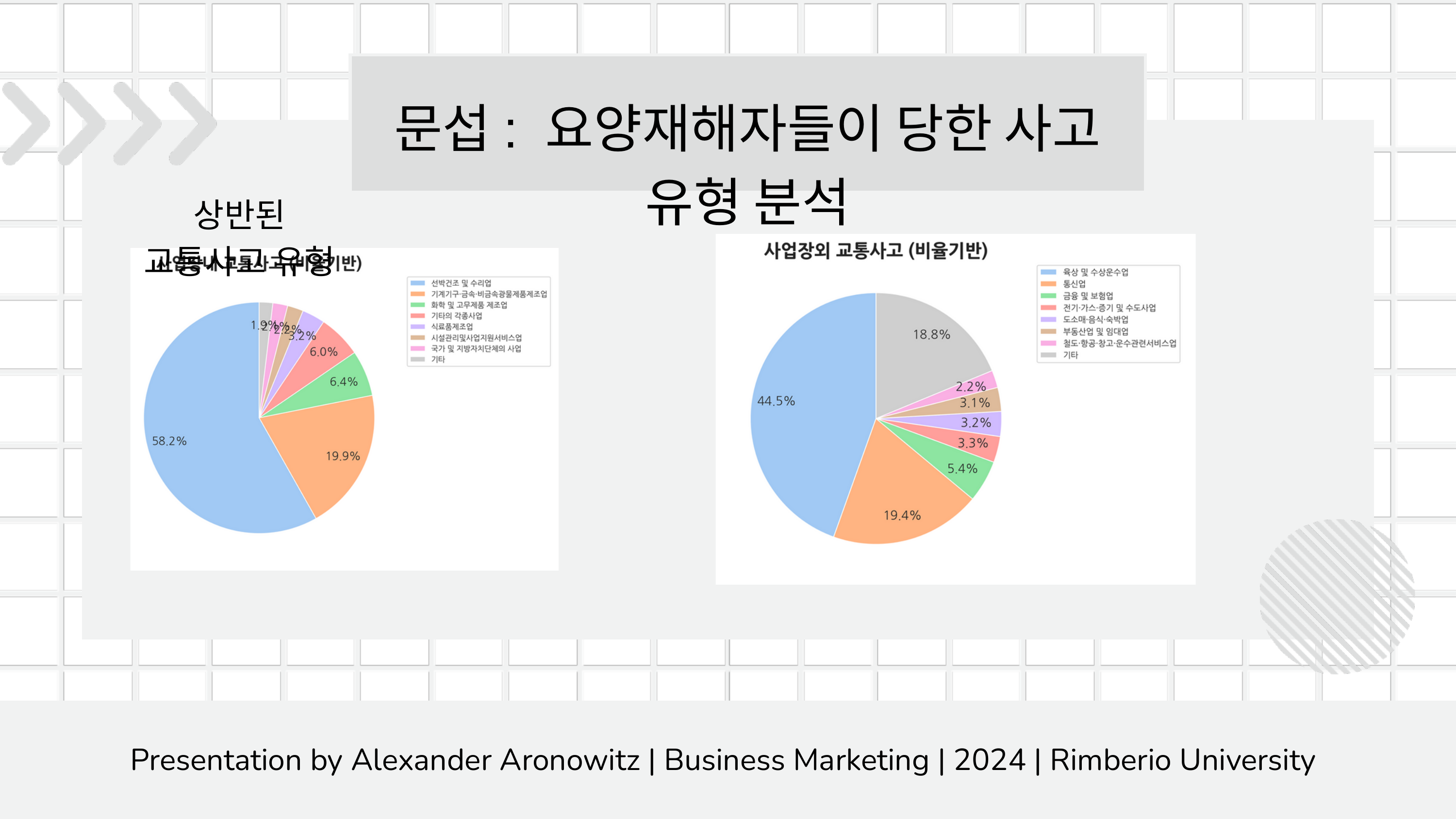

문섭: 요양재해자들이 당한 사고 유형 분석

상반된 교통사고 유형

Presentation by Alexander Aronowitz | Business Marketing | 2024 | Rimberio University